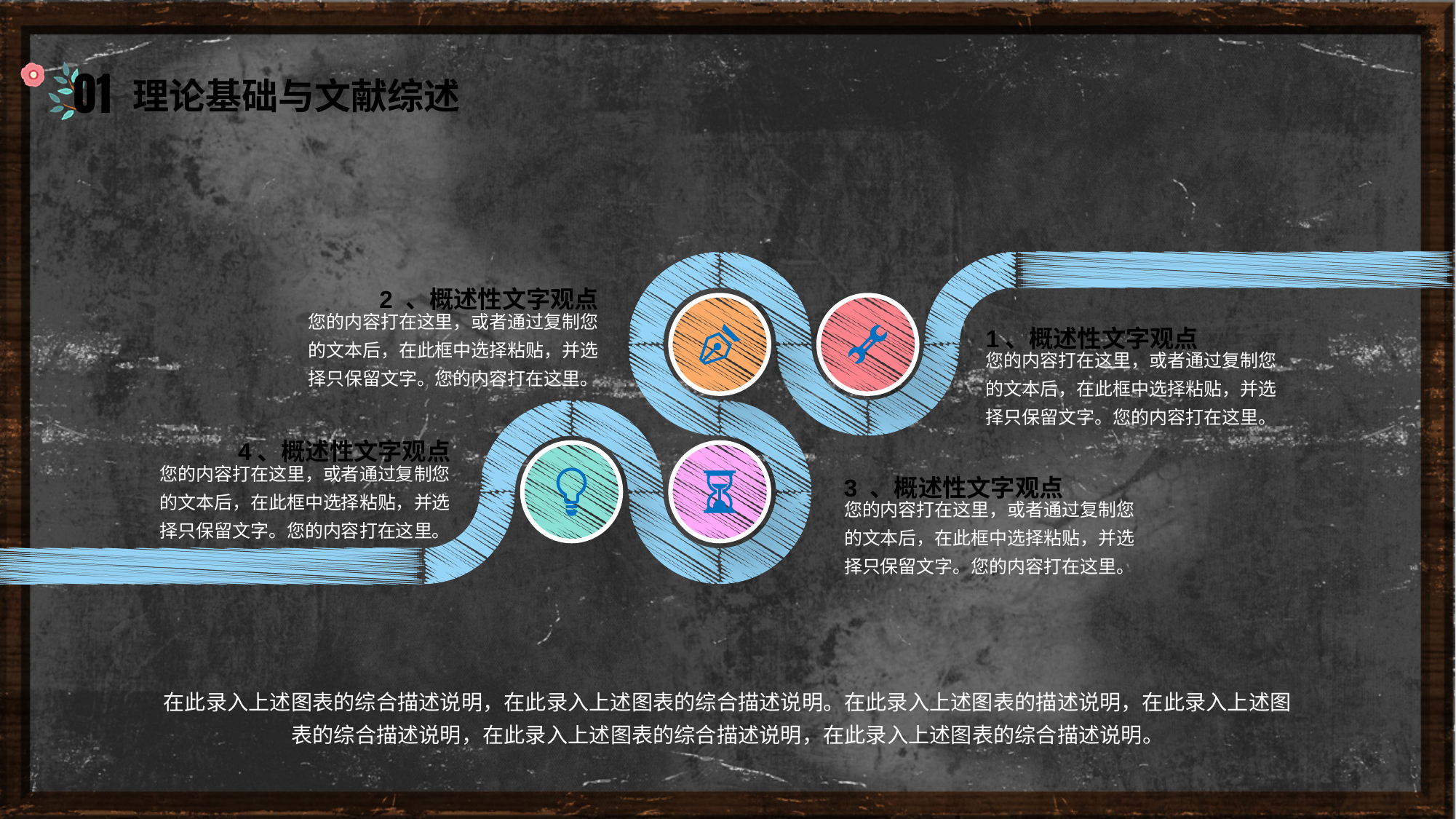

01
理论基础与文献综述

2 、概述性文字观点

您的内容打在这里，或者通过复制您的文本后，在此框中选择粘贴，并选择只保留文字。您的内容打在这里。
1、概述性文字观点

您的内容打在这里，或者通过复制您的文本后，在此框中选择粘贴，并选择只保留文字。您的内容打在这里。

4、概述性文字观点

您的内容打在这里，或者通过复制您的文本后，在此框中选择粘贴，并选择只保留文字。您的内容打在这里。
3 、概述性文字观点

您的内容打在这里，或者通过复制您的文本后，在此框中选择粘贴，并选择只保留文字。您的内容打在这里。

在此录入上述图表的综合描述说明，在此录入上述图表的综合描述说明。在此录入上述图表的描述说明，在此录入上述图表的综合描述说明，在此录入上述图表的综合描述说明，在此录入上述图表的综合描述说明。